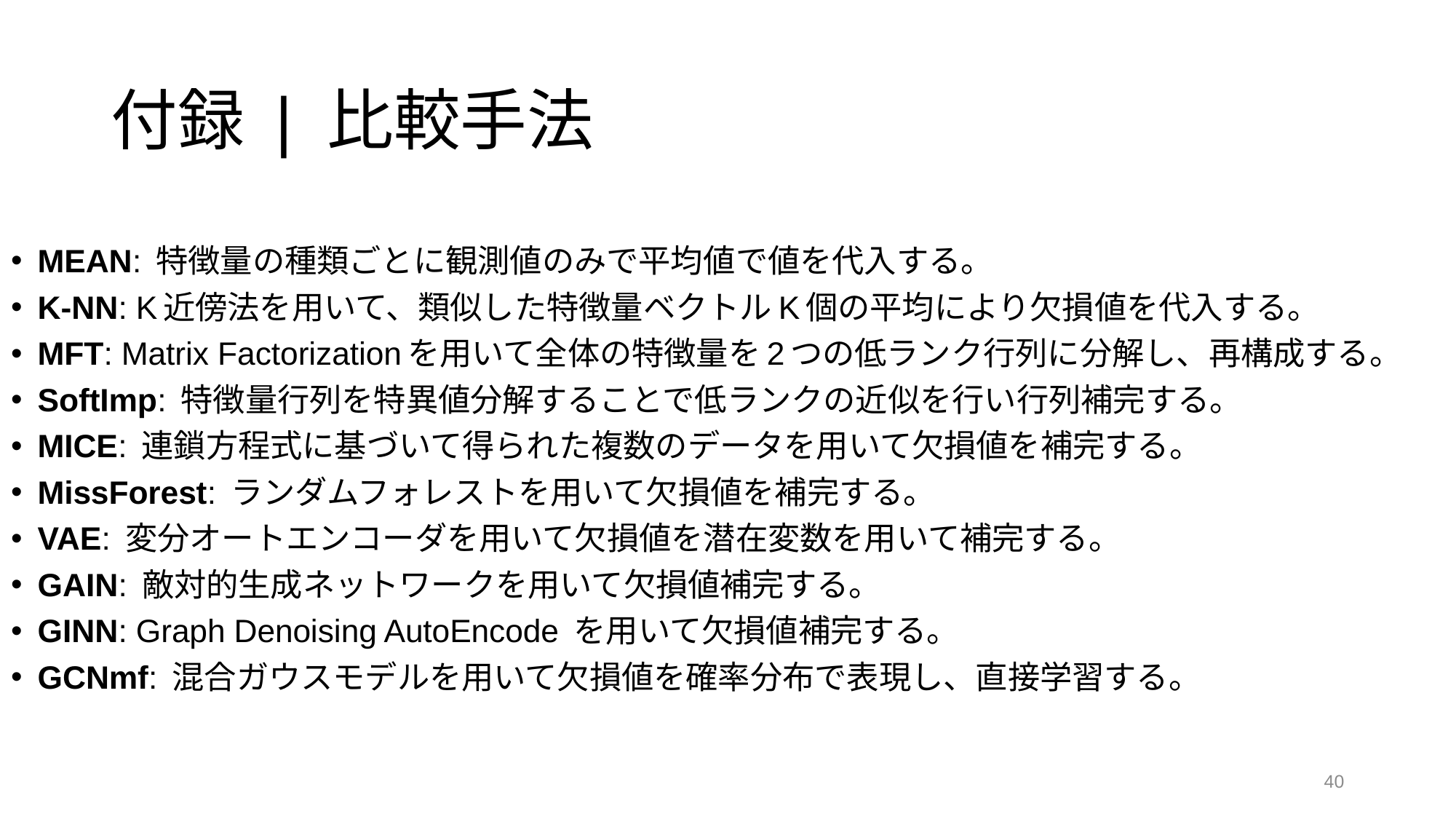

# 付録 | 比較手法
MEAN: 特徴量の種類ごとに観測値のみで平均値で値を代入する。
K-NN: K近傍法を用いて、類似した特徴量ベクトルK個の平均により欠損値を代入する。
MFT: Matrix Factorizationを用いて全体の特徴量を2つの低ランク行列に分解し、再構成する。
SoftImp: 特徴量行列を特異値分解することで低ランクの近似を行い行列補完する。
MICE: 連鎖方程式に基づいて得られた複数のデータを用いて欠損値を補完する。
MissForest: ランダムフォレストを用いて欠損値を補完する。
VAE: 変分オートエンコーダを用いて欠損値を潜在変数を用いて補完する。
GAIN: 敵対的生成ネットワークを用いて欠損値補完する。
GINN: Graph Denoising AutoEncode を用いて欠損値補完する。
GCNmf: 混合ガウスモデルを用いて欠損値を確率分布で表現し、直接学習する。

40